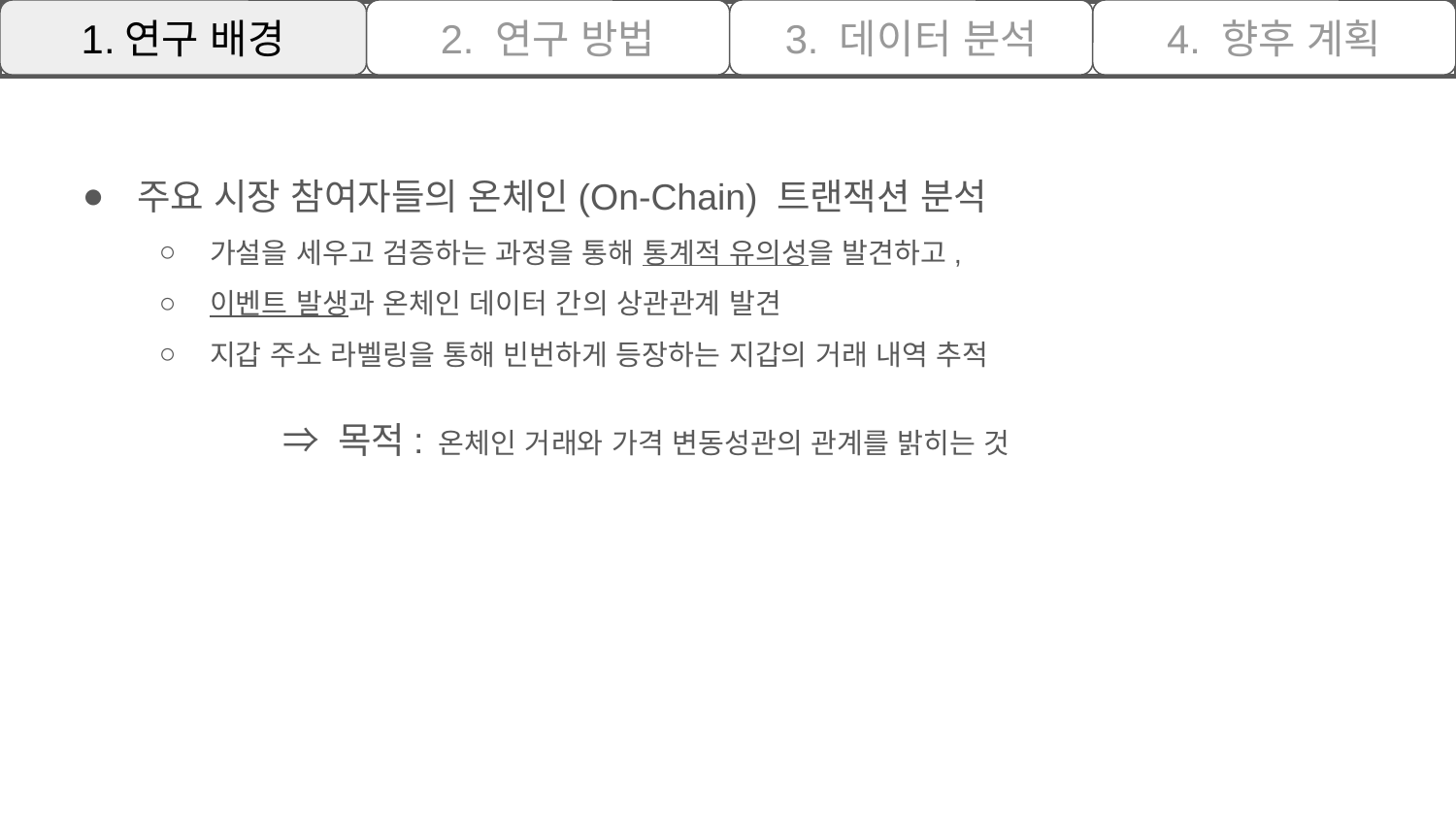

1.연구 배경
2. 연구 방법
3. 데이터 분석
4. 향후 계획

주요 시장 참여자들의 온체인(On-Chain) 트랜잭션 분석
가설을 세우고 검증하는 과정을 통해 통계적 유의성을 발견하고,
이벤트 발생과 온체인 데이터 간의 상관관계 발견
지갑 주소 라벨링을 통해 빈번하게 등장하는 지갑의 거래 내역 추적
⇒ 목적: 온체인 거래와 가격 변동성관의 관계를 밝히는 것